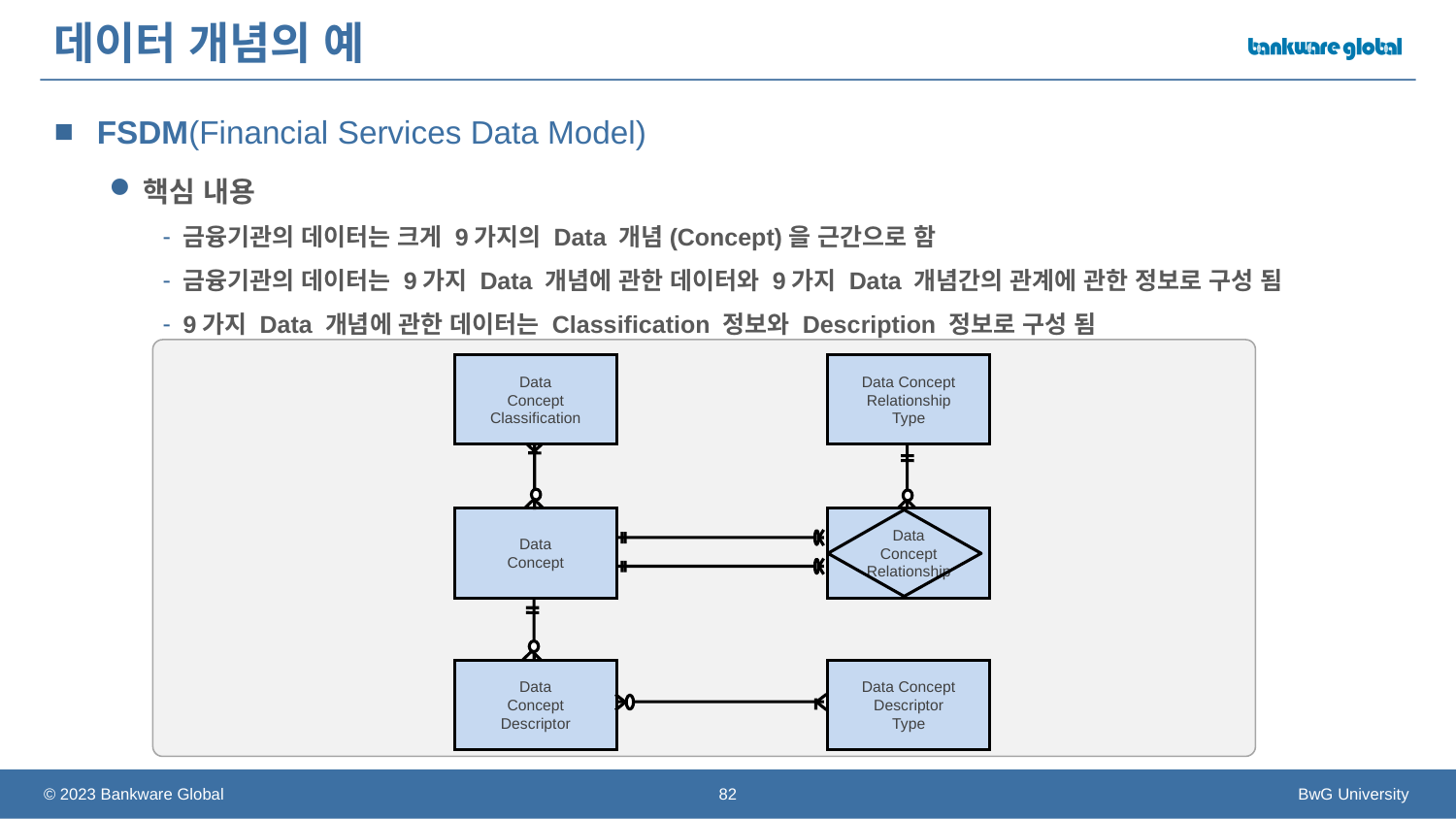

# 데이터 개념의 예
FSDM(Financial Services Data Model)
핵심 내용
금융기관의 데이터는 크게 9가지의 Data 개념(Concept)을 근간으로 함
금융기관의 데이터는 9가지 Data 개념에 관한 데이터와 9가지 Data 개념간의 관계에 관한 정보로 구성 됨
9가지 Data 개념에 관한 데이터는 Classification 정보와 Description 정보로 구성 됨

Data
Concept
Classification
Data Concept
Relationship
Type

Data
Concept
Data
Concept
Relationship

Data
Concept
Descriptor
Data Concept
Descriptor
Type

82